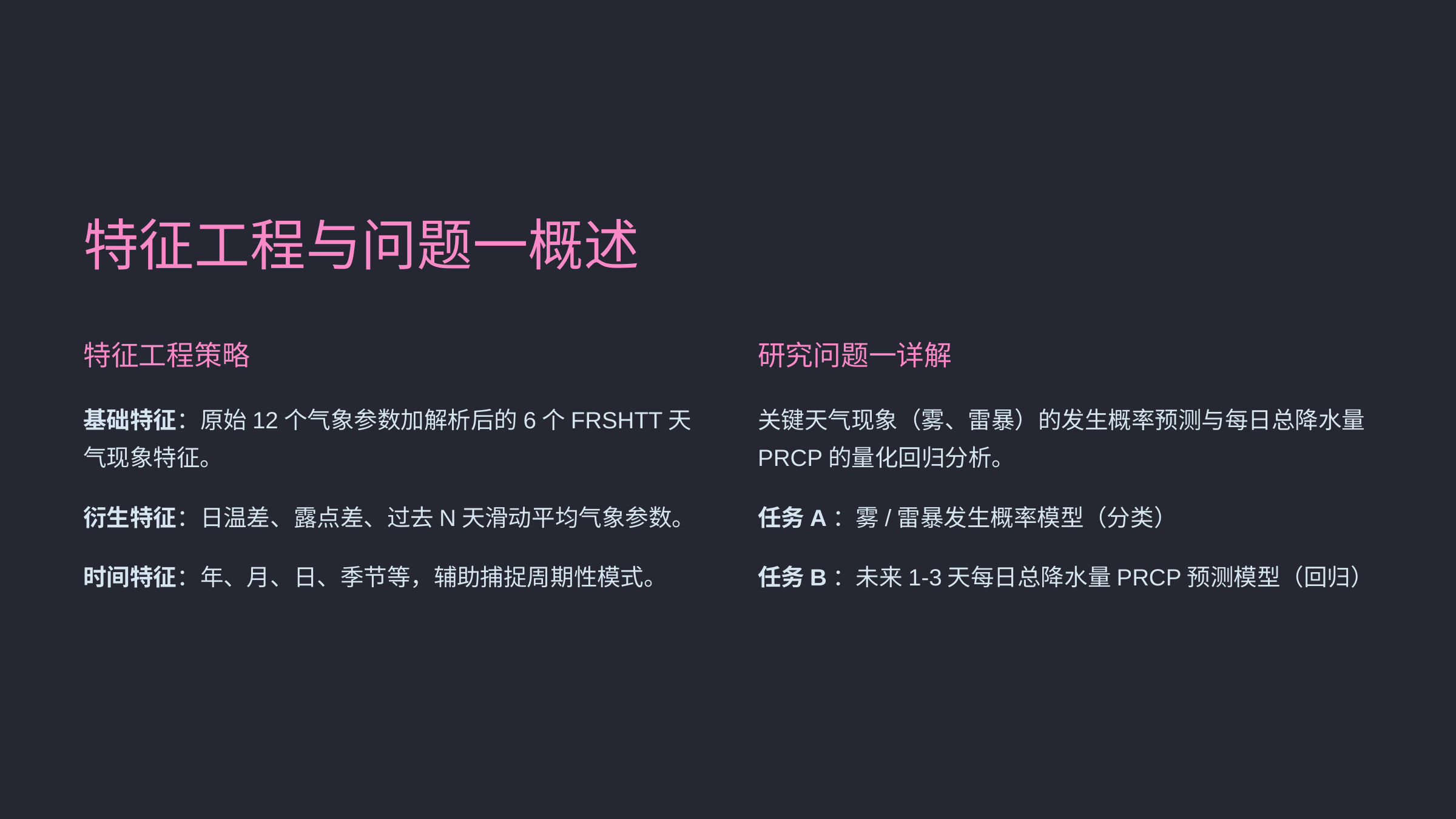

特征工程与问题一概述
特征工程策略
研究问题一详解
基础特征：原始12个气象参数加解析后的6个FRSHTT天气现象特征。
关键天气现象（雾、雷暴）的发生概率预测与每日总降水量PRCP的量化回归分析。
衍生特征：日温差、露点差、过去N天滑动平均气象参数。
任务A：雾/雷暴发生概率模型（分类）
时间特征：年、月、日、季节等，辅助捕捉周期性模式。
任务B：未来1-3天每日总降水量PRCP预测模型（回归）